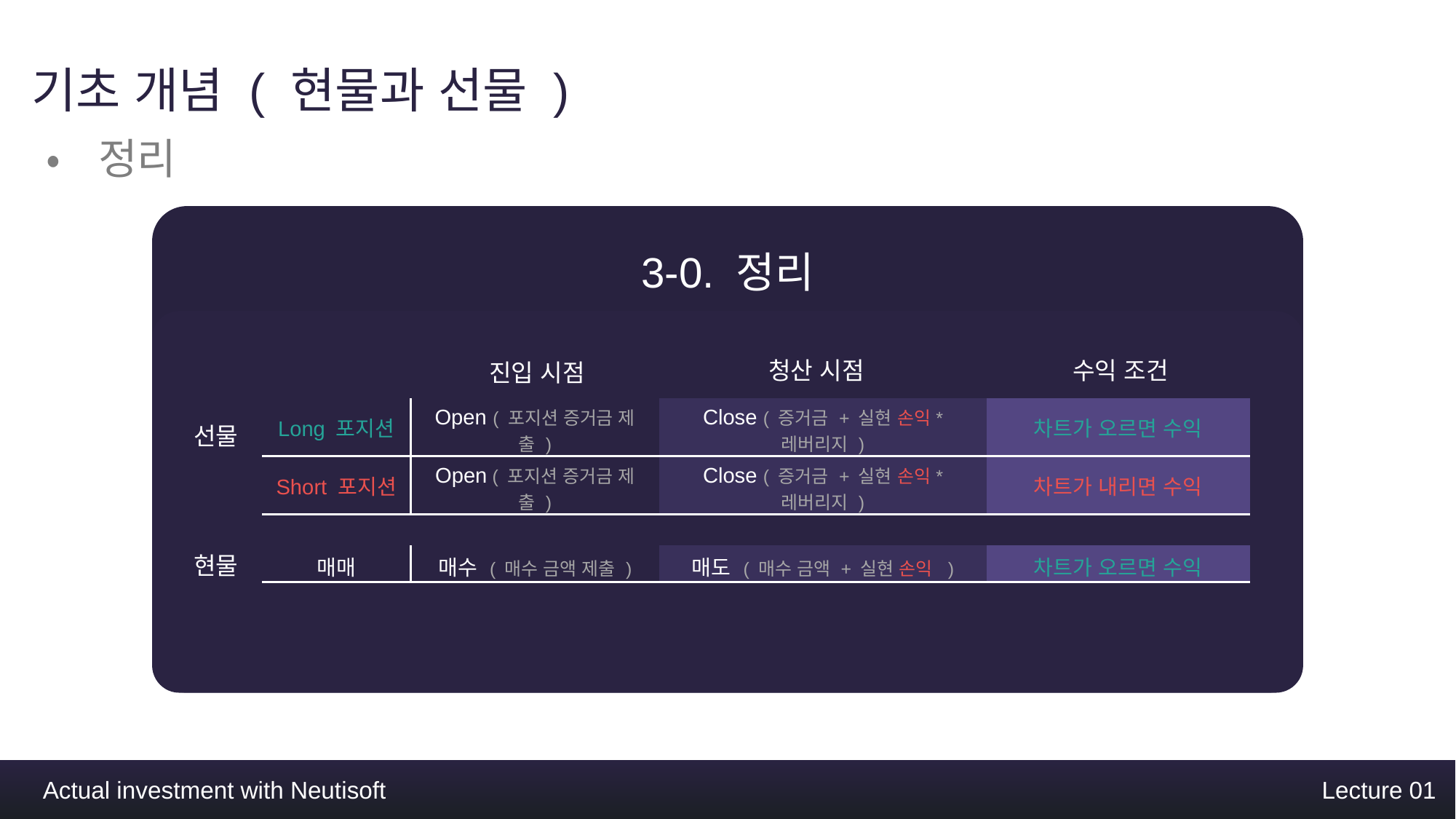

기초 개념 ( 현물과 선물 )
•정리

3-0. 정리

청산 시점
수익 조건
진입 시점
| Long 포지션 | Open ( 포지션 증거금 제출 ) | Close ( 증거금 + 실현 손익\* 레버리지 ) | 차트가 오르면 수익 |
| --- | --- | --- | --- |
| Short 포지션 | Open ( 포지션 증거금 제출 ) | Close ( 증거금 + 실현 손익\* 레버리지 ) | 차트가 내리면 수익 |
선물
현물
| 매매 | 매수 ( 매수 금액 제출 ) | 매도 ( 매수 금액 + 실현 손익 ) | 차트가 오르면 수익 |
| --- | --- | --- | --- |

Actual investment with Neutisoft
Lecture 01